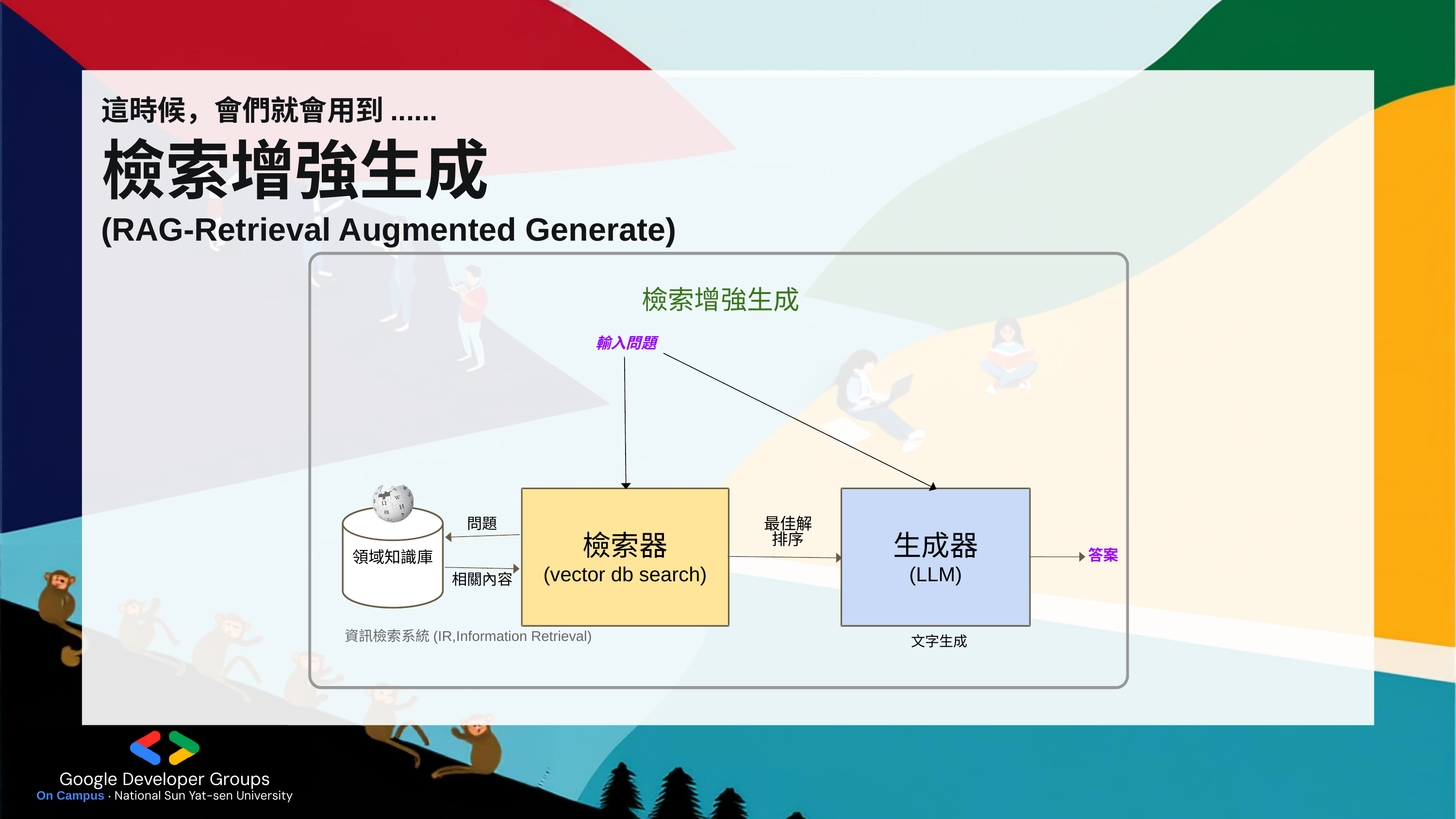

Google Developer Groups
On Campus ‧ National Sun Yat-sen University
這時候，會們就會用到......
檢索增強生成
(RAG-Retrieval Augmented Generate)

檢索增強生成
輸入問題

檢索器
(vector db search)

生成器
(LLM)

領域知識庫

最佳解排序
問題

答案

相關內容
資訊檢索系統(IR,Information Retrieval)
文字生成